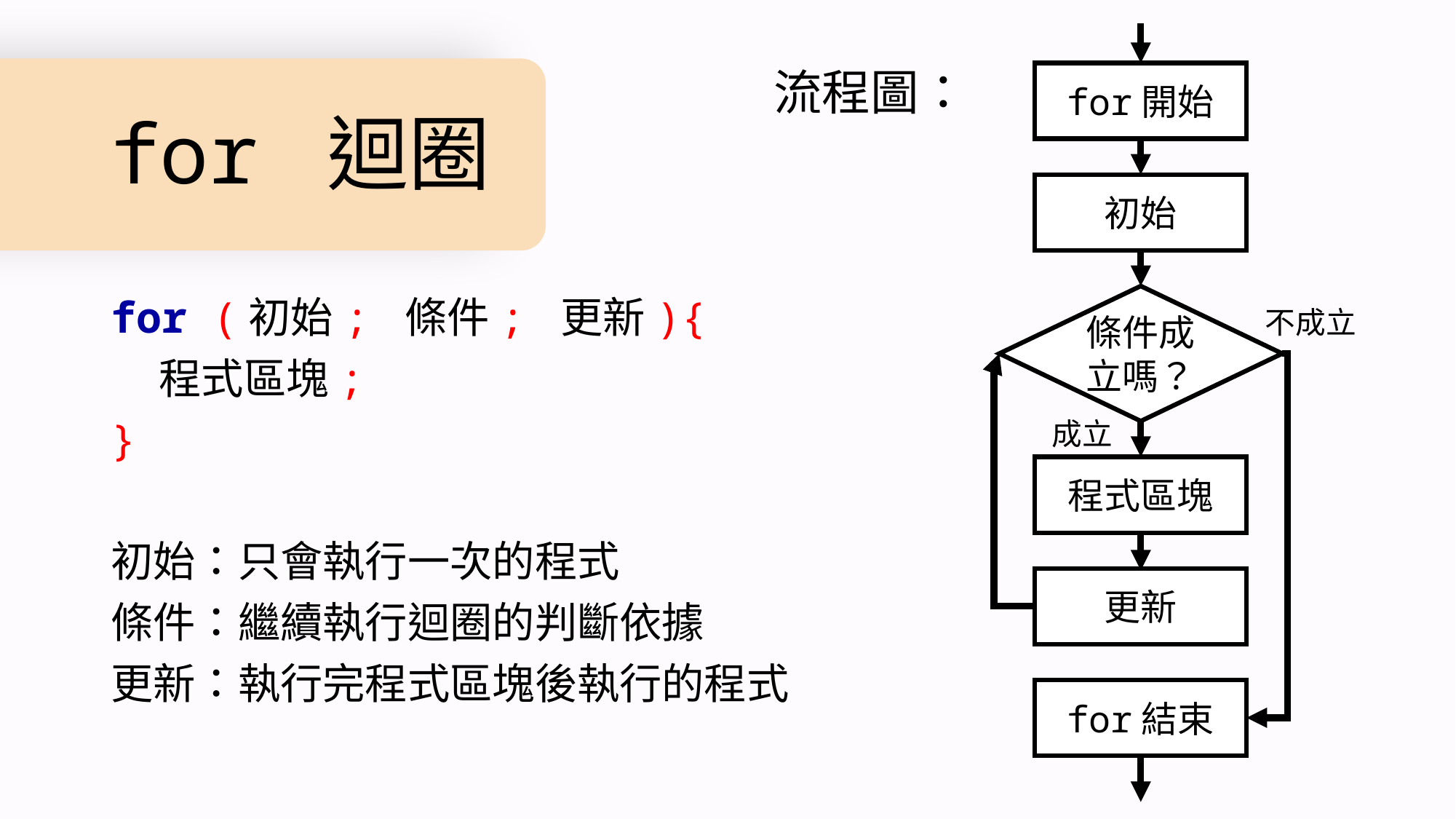

流程圖：
for開始
# for 迴圈
初始
條件成立嗎？
for (初始; 條件; 更新){
    程式區塊;
}

初始：只會執行一次的程式
條件：繼續執行迴圈的判斷依據
更新：執行完程式區塊後執行的程式

不成立
成立
程式區塊
更新
for結束